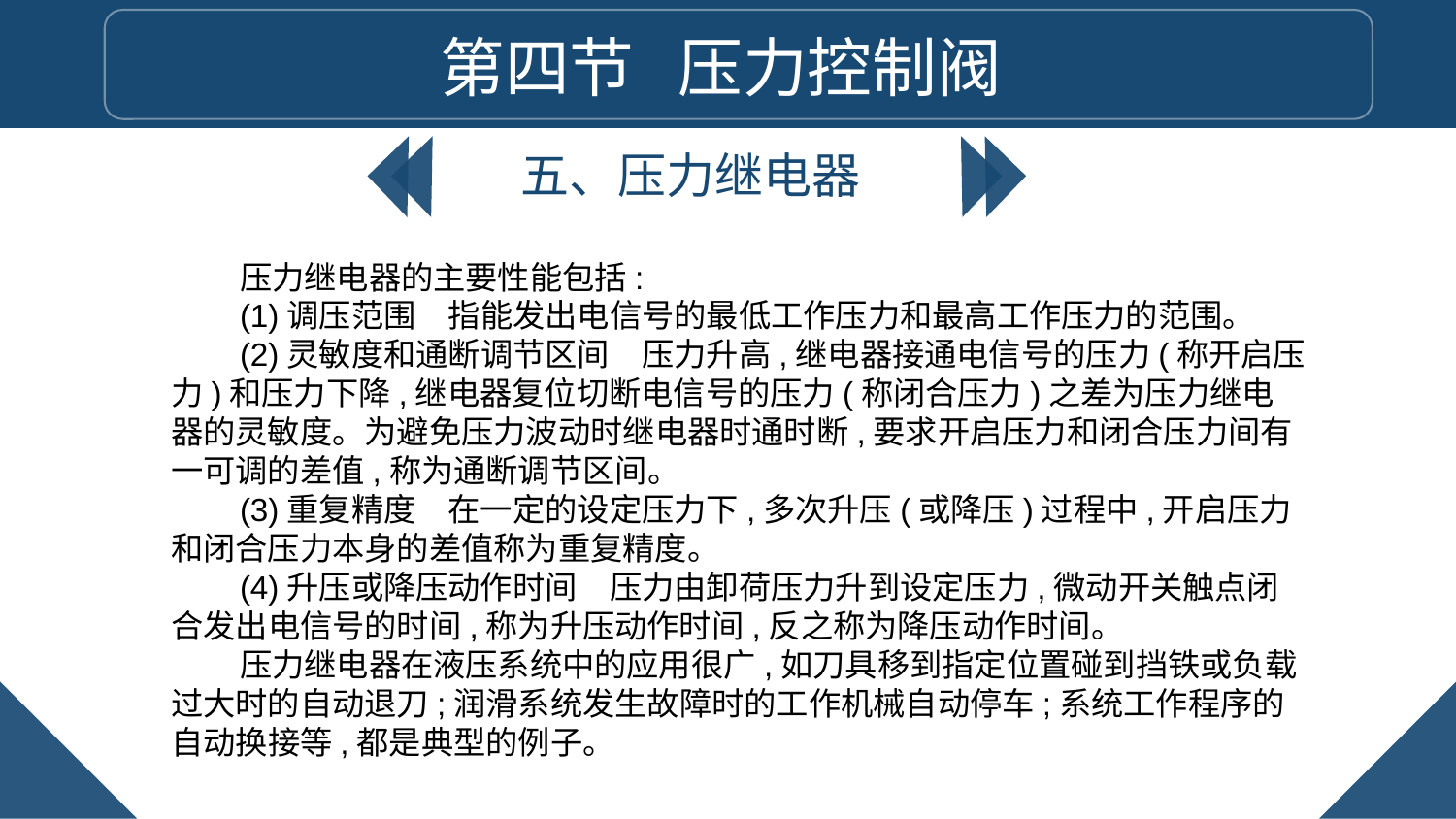

第四节   压力控制阀
五、压力继电器

压力继电器的主要性能包括:
(1)调压范围　指能发出电信号的最低工作压力和最高工作压力的范围。
(2)灵敏度和通断调节区间　压力升高,继电器接通电信号的压力(称开启压力)和压力下降,继电器复位切断电信号的压力(称闭合压力)之差为压力继电器的灵敏度。为避免压力波动时继电器时通时断,要求开启压力和闭合压力间有一可调的差值,称为通断调节区间。
(3)重复精度　在一定的设定压力下,多次升压(或降压)过程中,开启压力和闭合压力本身的差值称为重复精度。
(4)升压或降压动作时间　压力由卸荷压力升到设定压力,微动开关触点闭合发出电信号的时间,称为升压动作时间,反之称为降压动作时间。
压力继电器在液压系统中的应用很广,如刀具移到指定位置碰到挡铁或负载过大时的自动退刀;润滑系统发生故障时的工作机械自动停车;系统工作程序的自动换接等,都是典型的例子。